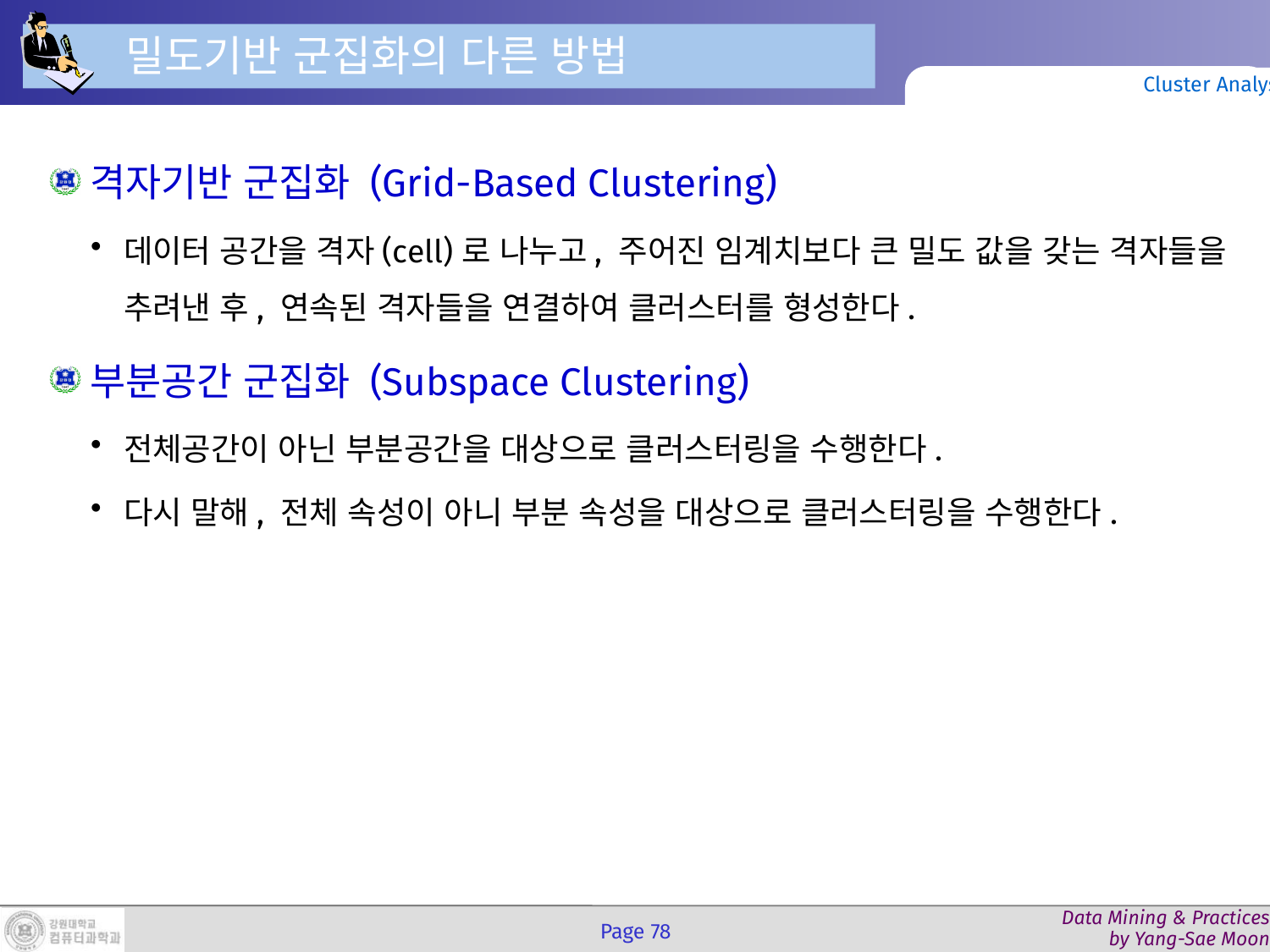

밀도기반 군집화의 다른 방법
Cluster Analysis
격자기반 군집화 (Grid-Based Clustering)
데이터 공간을 격자(cell)로 나누고, 주어진 임계치보다 큰 밀도 값을 갖는 격자들을 추려낸 후, 연속된 격자들을 연결하여 클러스터를 형성한다.
부분공간 군집화 (Subspace Clustering)
전체공간이 아닌 부분공간을 대상으로 클러스터링을 수행한다.
다시 말해, 전체 속성이 아니 부분 속성을 대상으로 클러스터링을 수행한다.
Page 78